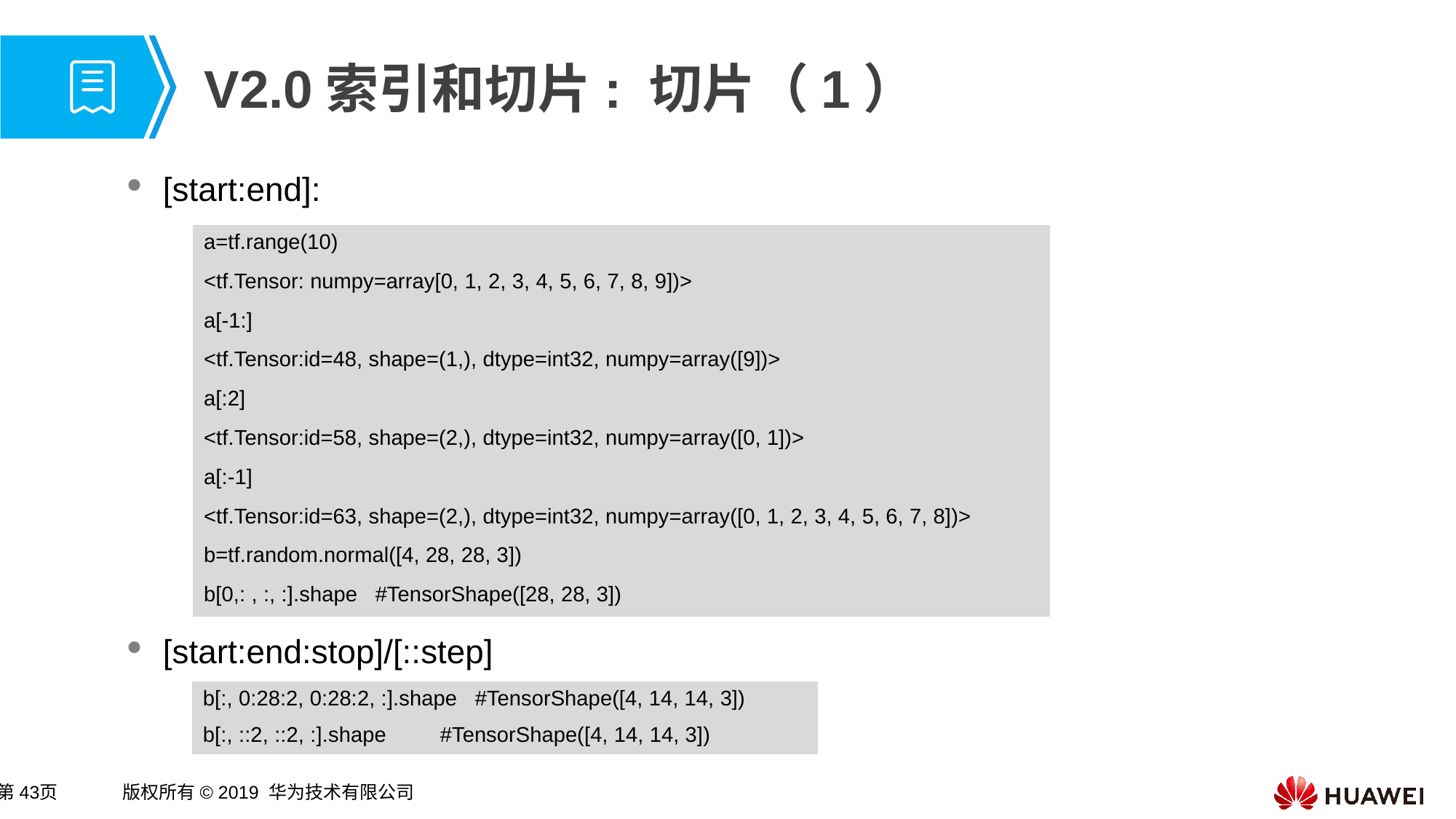

# V2.0索引和切片: 切片（1）
[start:end]:

[start:end:stop]/[::step]

| a=tf.range(10) |
| --- |
| <tf.Tensor: numpy=array[0, 1, 2, 3, 4, 5, 6, 7, 8, 9])> |
| a[-1:] |
| <tf.Tensor:id=48, shape=(1,), dtype=int32, numpy=array([9])> |
| a[:2] |
| <tf.Tensor:id=58, shape=(2,), dtype=int32, numpy=array([0, 1])> |
| a[:-1] |
| <tf.Tensor:id=63, shape=(2,), dtype=int32, numpy=array([0, 1, 2, 3, 4, 5, 6, 7, 8])> |
| b=tf.random.normal([4, 28, 28, 3]) |
| b[0,: , :, :].shape #TensorShape([28, 28, 3]) |
| b[:, 0:28:2, 0:28:2, :].shape #TensorShape([4, 14, 14, 3]) |
| --- |
| b[:, ::2, ::2, :].shape #TensorShape([4, 14, 14, 3]) |